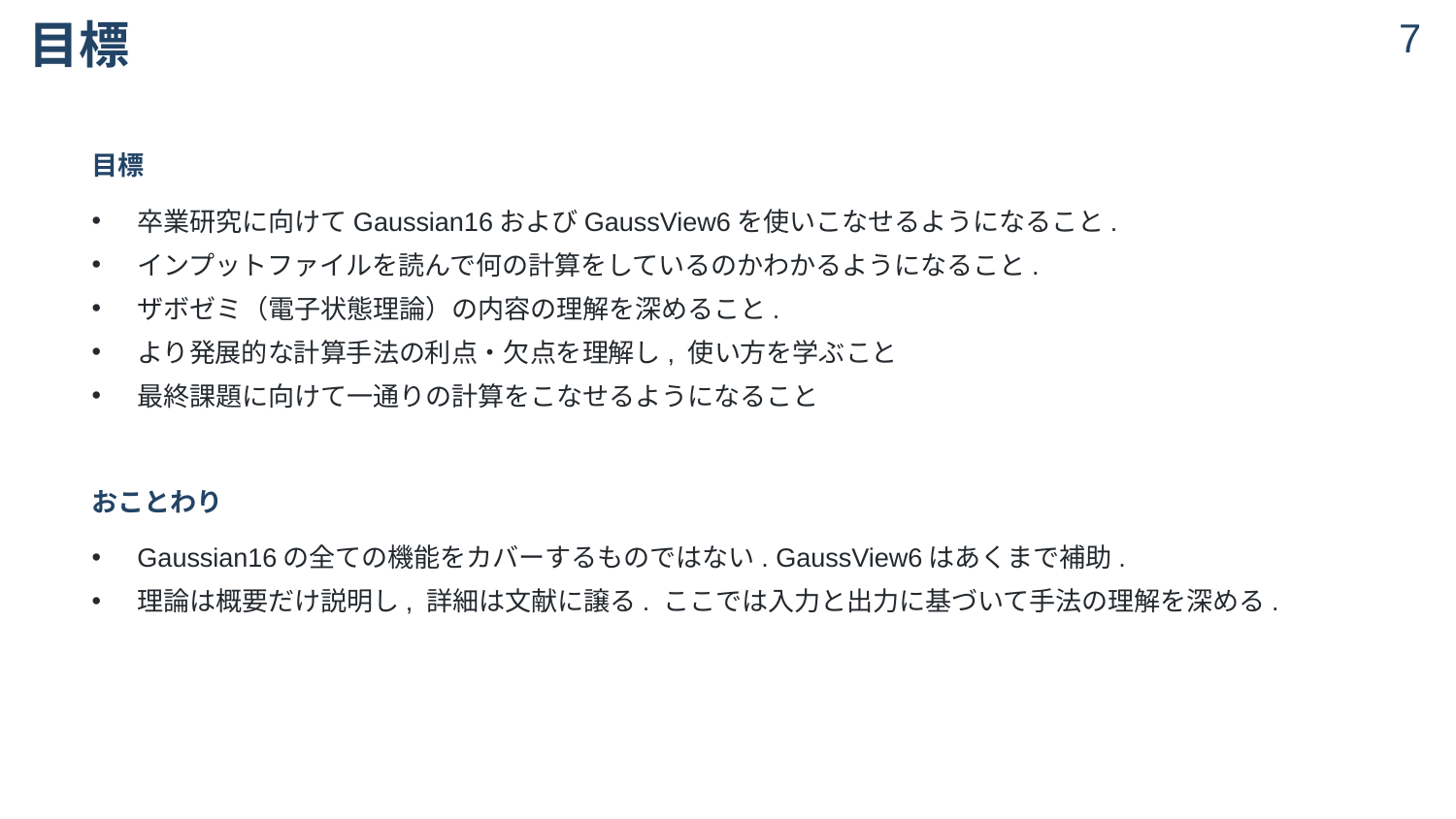

# 目標
7
7
目標
卒業研究に向けてGaussian16およびGaussView6を使いこなせるようになること.
インプットファイルを読んで何の計算をしているのかわかるようになること.
ザボゼミ（電子状態理論）の内容の理解を深めること.
より発展的な計算手法の利点・欠点を理解し, 使い方を学ぶこと
最終課題に向けて一通りの計算をこなせるようになること

おことわり
Gaussian16の全ての機能をカバーするものではない. GaussView6はあくまで補助.
理論は概要だけ説明し, 詳細は文献に譲る. ここでは入力と出力に基づいて手法の理解を深める.